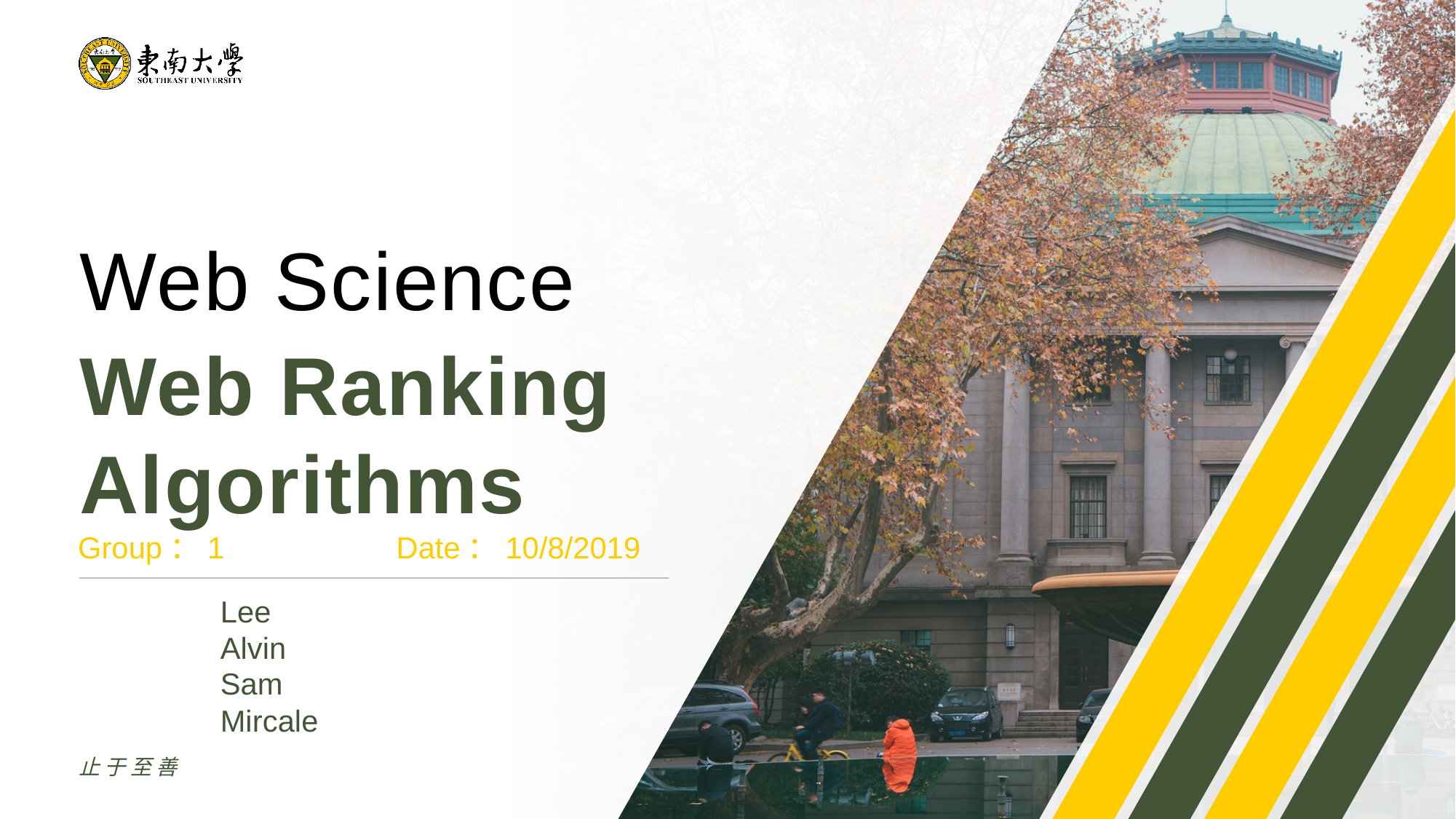

Web Science
Web Ranking Algorithms
Group：1
Date：10/8/2019
Lee
Alvin
Sam
Mircale
止于至善